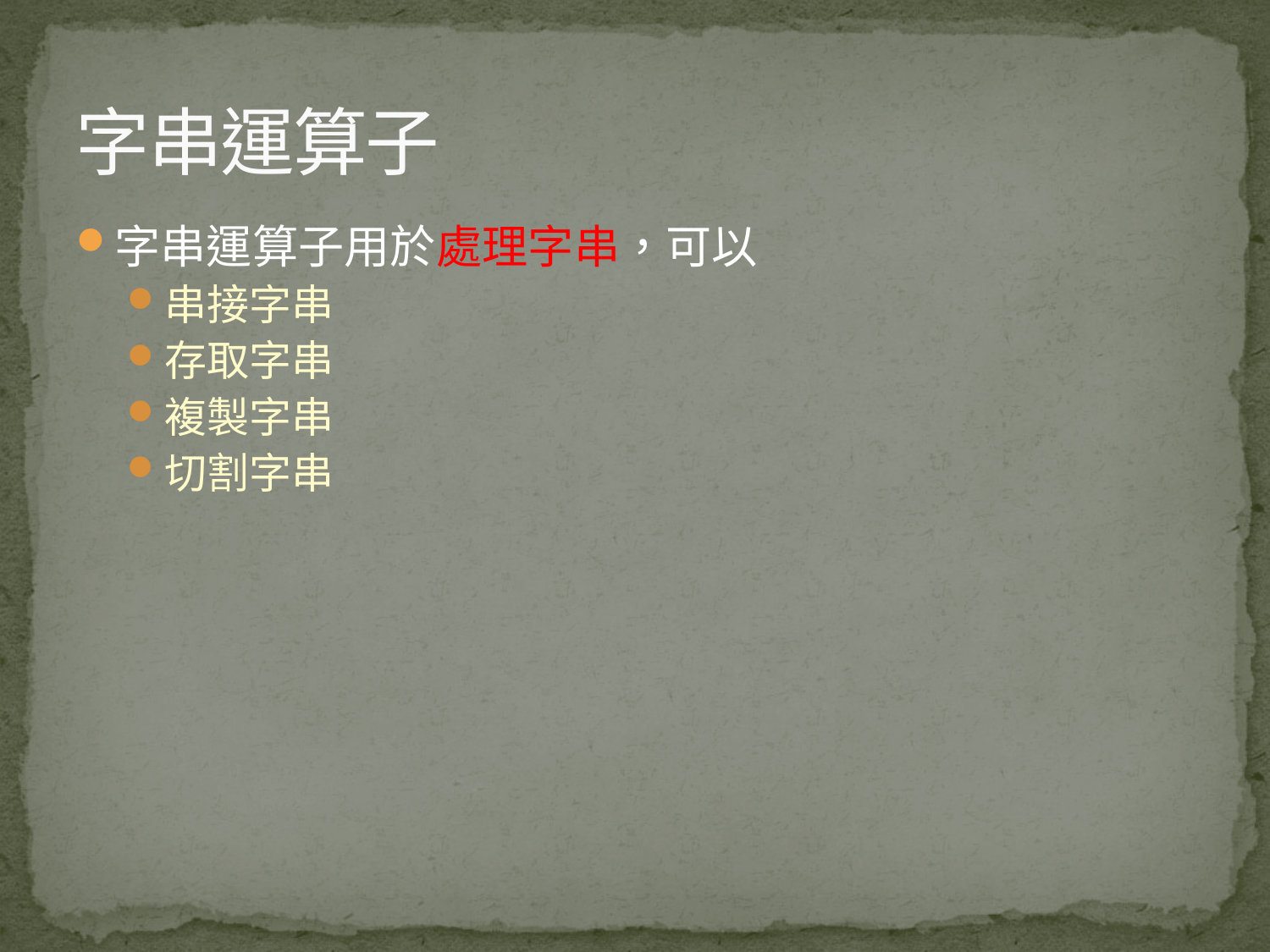

# 字串運算子
字串運算子用於處理字串，可以
串接字串
存取字串
複製字串
切割字串
177